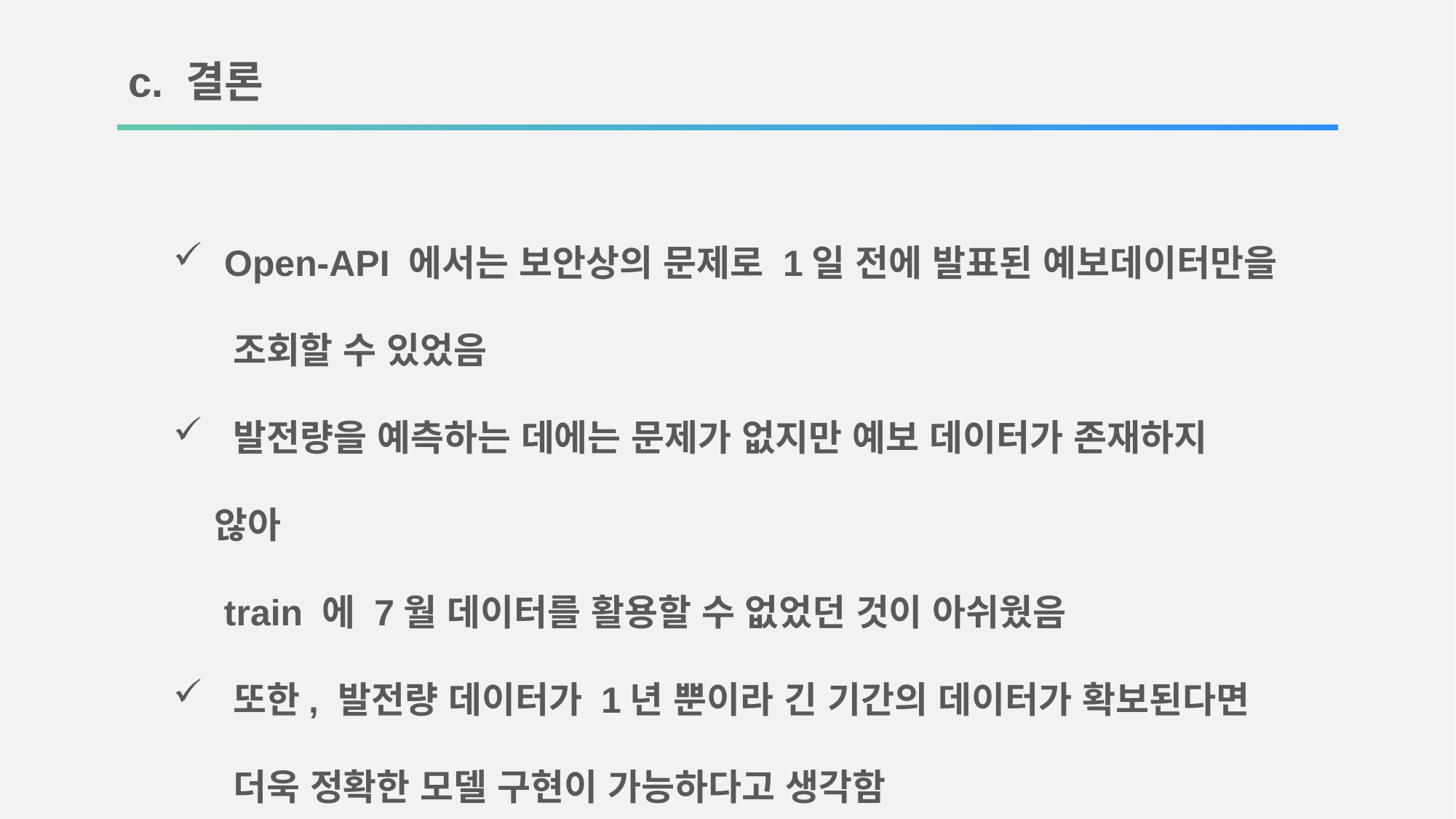

c. 결론

 Open-API 에서는 보안상의 문제로 1일 전에 발표된 예보데이터만을
     조회할 수 있었음
 발전량을 예측하는 데에는 문제가 없지만 예보 데이터가 존재하지 않아
     train 에 7월 데이터를 활용할 수 없었던 것이 아쉬웠음
 또한, 발전량 데이터가 1년 뿐이라 긴 기간의 데이터가 확보된다면
     더욱 정확한 모델 구현이 가능하다고 생각함